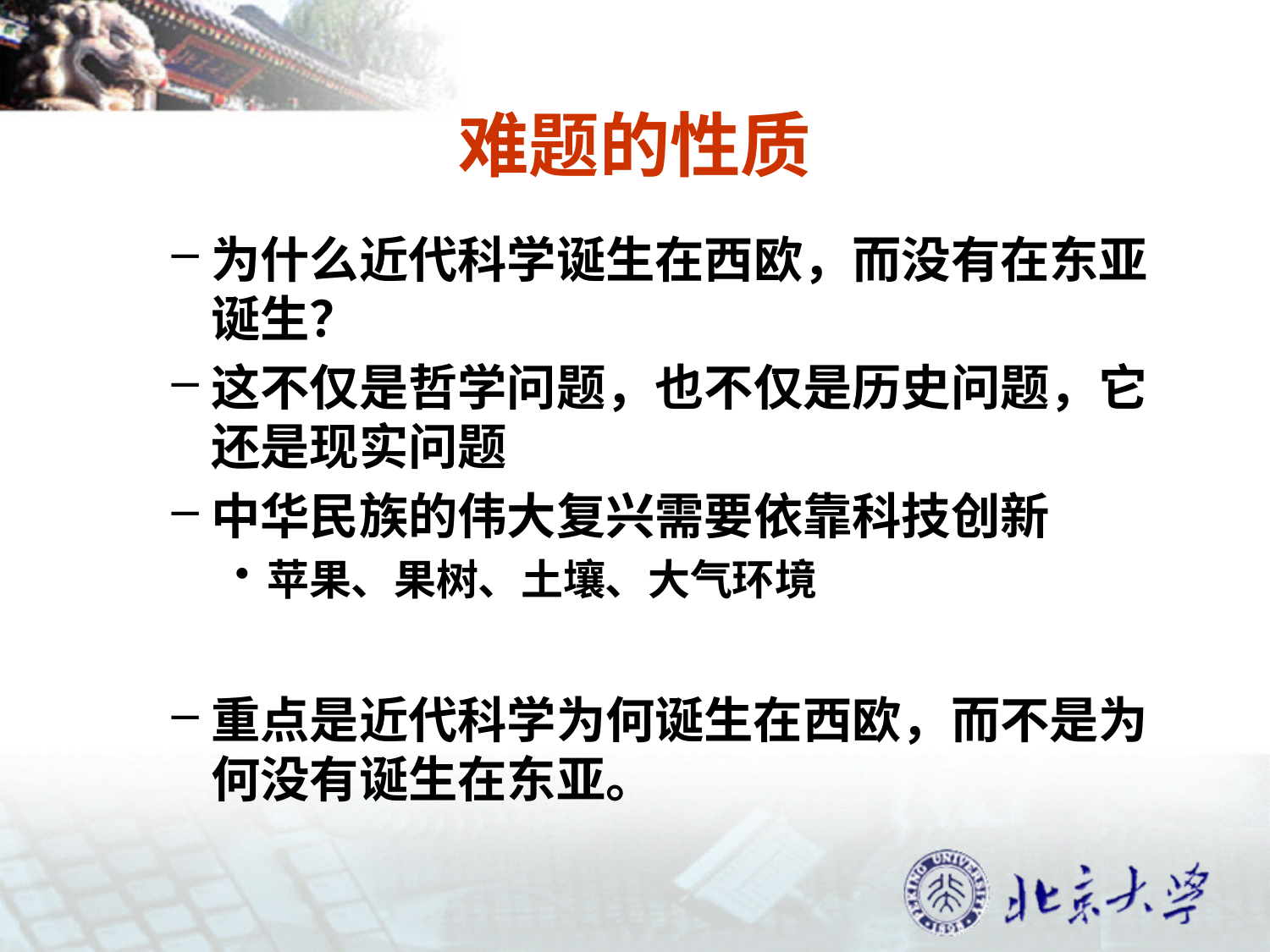

# 难题的性质
为什么近代科学诞生在西欧，而没有在东亚诞生？
这不仅是哲学问题，也不仅是历史问题，它还是现实问题
中华民族的伟大复兴需要依靠科技创新
苹果、果树、土壤、大气环境

重点是近代科学为何诞生在西欧，而不是为何没有诞生在东亚。